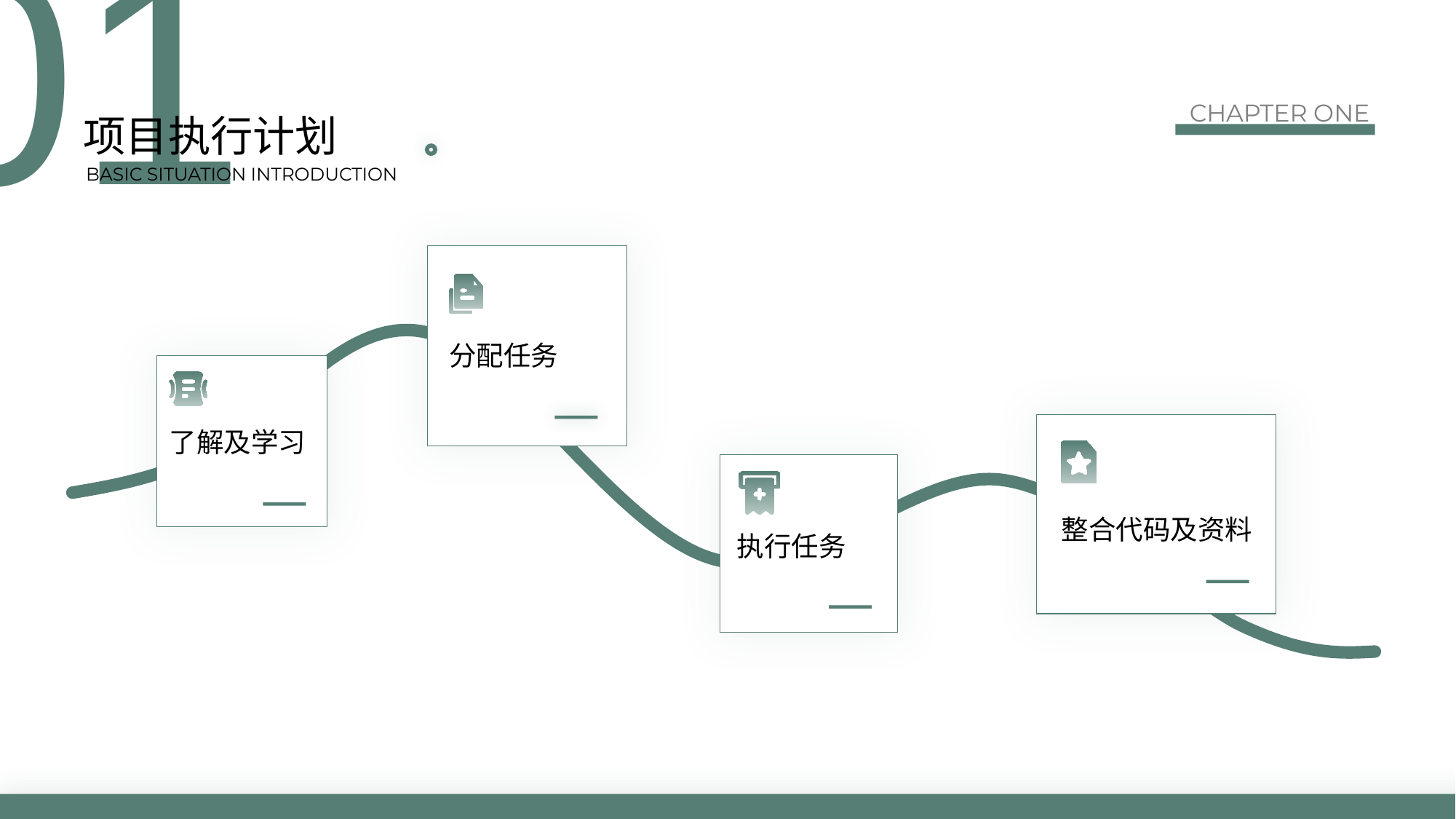

01
CHAPTER ONE
项目执行计划

BASIC SITUATION INTRODUCTION

分配任务

了解及学习

整合代码及资料
执行任务